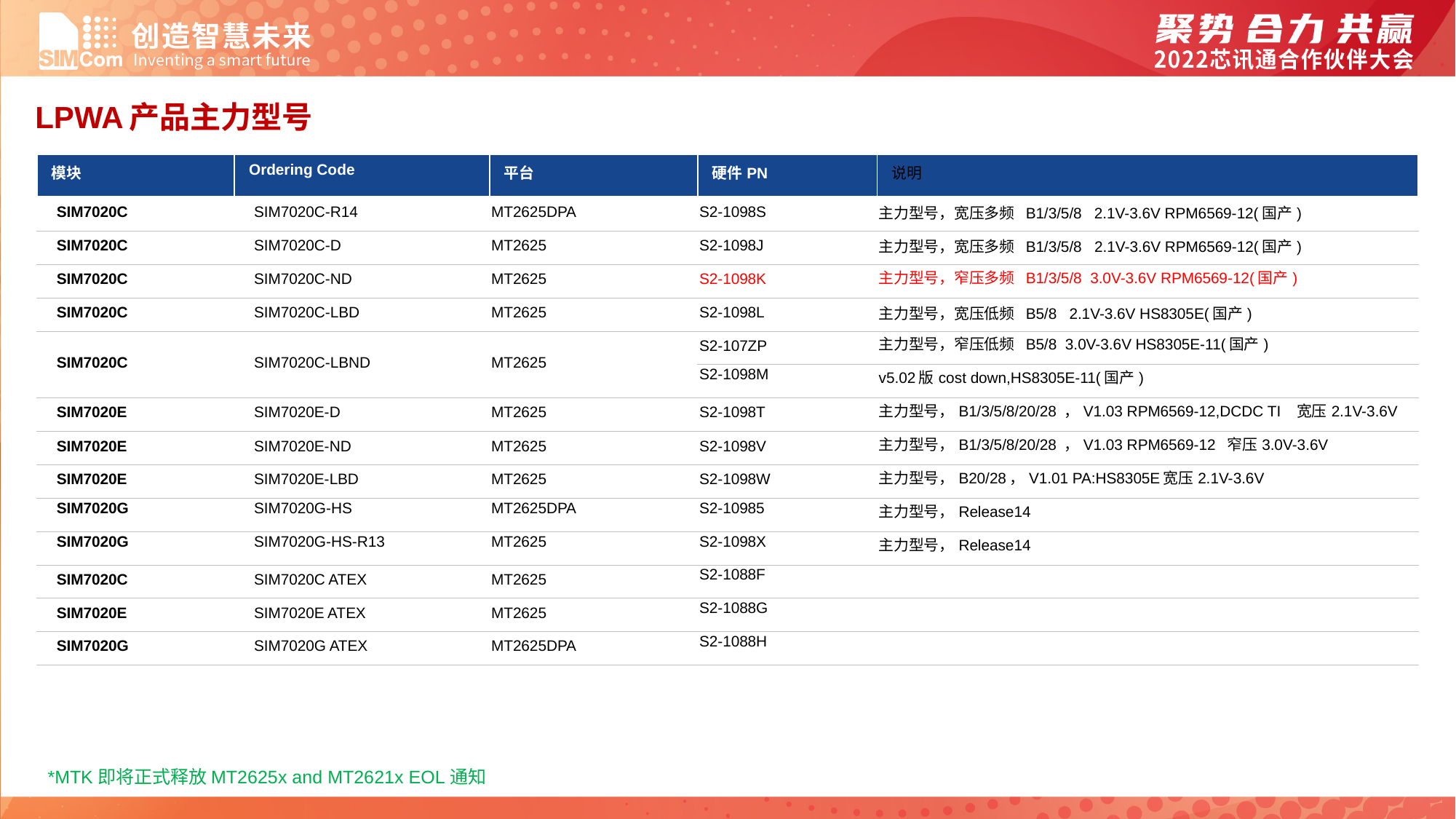

LPWA产品主力型号
| 模块 | Ordering Code | 平台 | 硬件PN | 说明 |
| --- | --- | --- | --- | --- |
| SIM7020C | SIM7020C-R14 | MT2625DPA | S2-1098S | 主力型号，宽压多频 B1/3/5/8 2.1V-3.6V RPM6569-12(国产) |
| SIM7020C | SIM7020C-D | MT2625 | S2-1098J | 主力型号，宽压多频 B1/3/5/8 2.1V-3.6V RPM6569-12(国产) |
| SIM7020C | SIM7020C-ND | MT2625 | S2-1098K | 主力型号，窄压多频 B1/3/5/8 3.0V-3.6V RPM6569-12(国产) |
| SIM7020C | SIM7020C-LBD | MT2625 | S2-1098L | 主力型号，宽压低频 B5/8 2.1V-3.6V HS8305E(国产) |
| SIM7020C | SIM7020C-LBND | MT2625 | S2-107ZP | 主力型号，窄压低频 B5/8 3.0V-3.6V HS8305E-11(国产) |
|  |  |  | S2-1098M | v5.02版cost down,HS8305E-11(国产) |
| SIM7020E | SIM7020E-D | MT2625 | S2-1098T | 主力型号，B1/3/5/8/20/28 ，V1.03 RPM6569-12,DCDC TI 宽压2.1V-3.6V |
| SIM7020E | SIM7020E-ND | MT2625 | S2-1098V | 主力型号，B1/3/5/8/20/28 ，V1.03 RPM6569-12 窄压3.0V-3.6V |
| SIM7020E | SIM7020E-LBD | MT2625 | S2-1098W | 主力型号，B20/28，V1.01 PA:HS8305E宽压2.1V-3.6V |
| SIM7020G | SIM7020G-HS | MT2625DPA | S2-10985 | 主力型号，Release14 |
| SIM7020G | SIM7020G-HS-R13 | MT2625 | S2-1098X | 主力型号，Release14 |
| SIM7020C | SIM7020C ATEX | MT2625 | S2-1088F |  |
| SIM7020E | SIM7020E ATEX | MT2625 | S2-1088G |  |
| SIM7020G | SIM7020G ATEX | MT2625DPA | S2-1088H |  |
*MTK即将正式释放MT2625x and MT2621x EOL通知